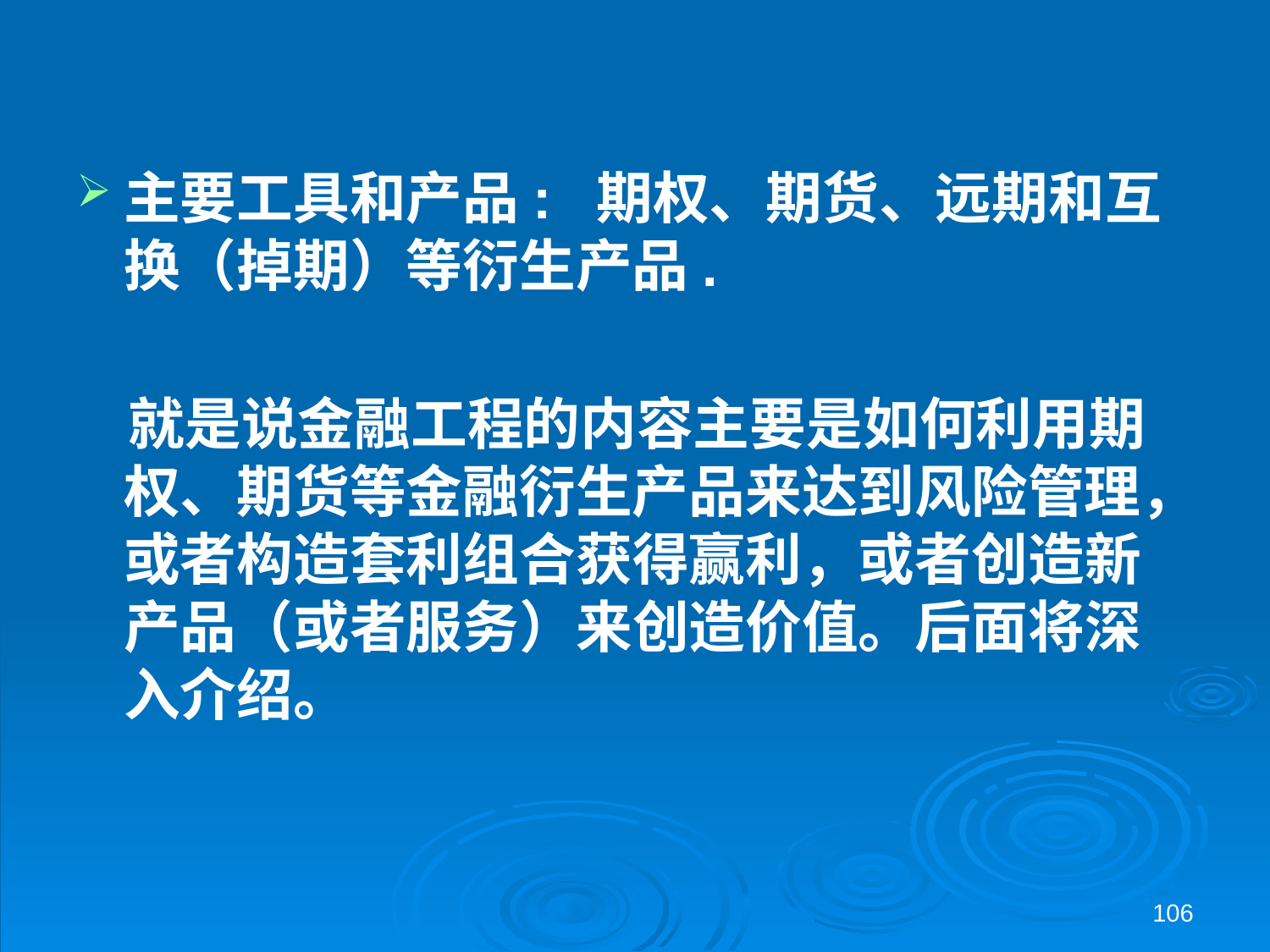

#
主要工具和产品:  期权、期货、远期和互换（掉期）等衍生产品.

   就是说金融工程的内容主要是如何利用期权、期货等金融衍生产品来达到风险管理，或者构造套利组合获得赢利，或者创造新产品（或者服务）来创造价值。后面将深入介绍。
106